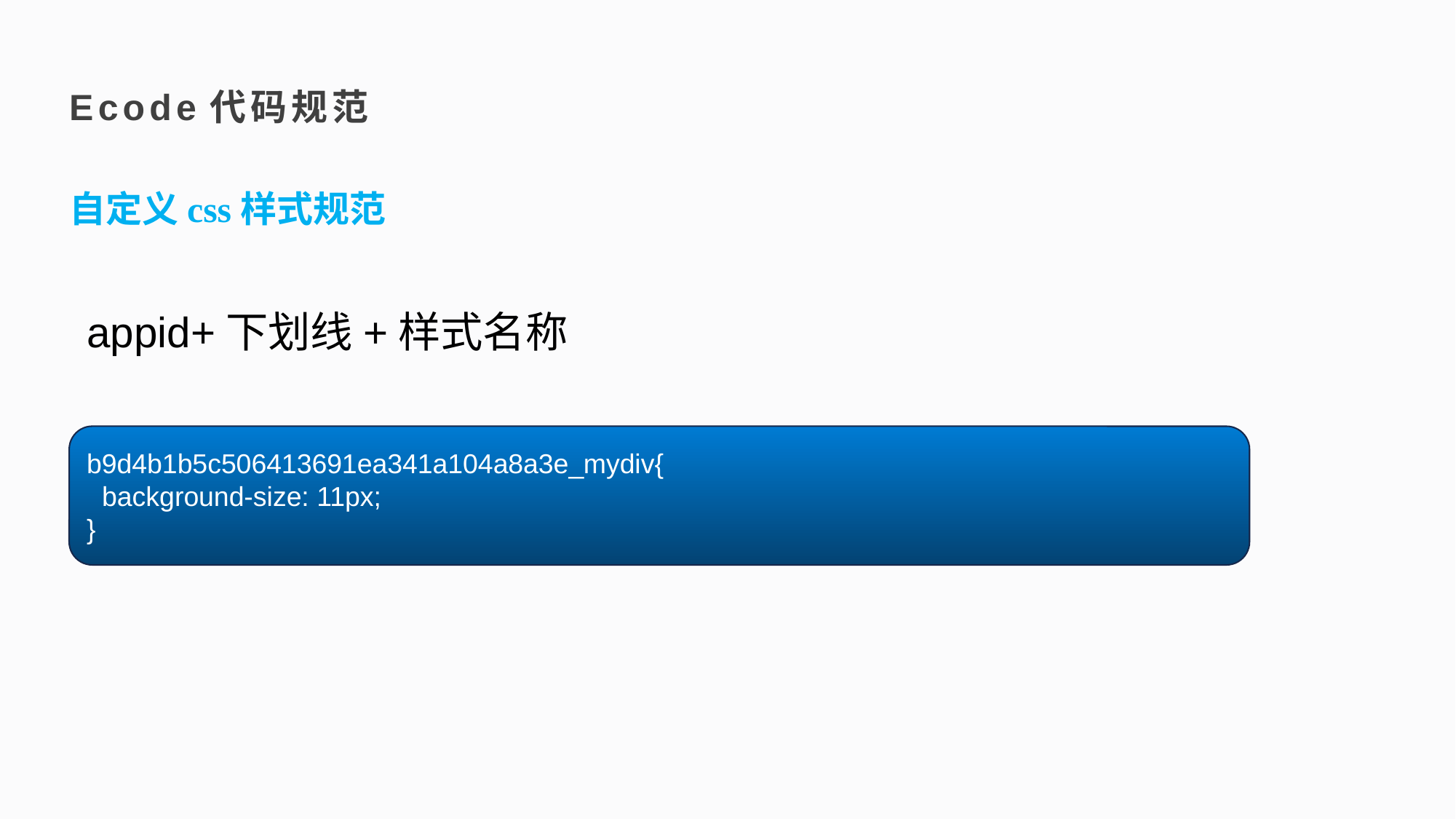

Ecode代码规范
自定义css样式规范
appid+下划线+样式名称
b9d4b1b5c506413691ea341a104a8a3e_mydiv{
  background-size: 11px;
}